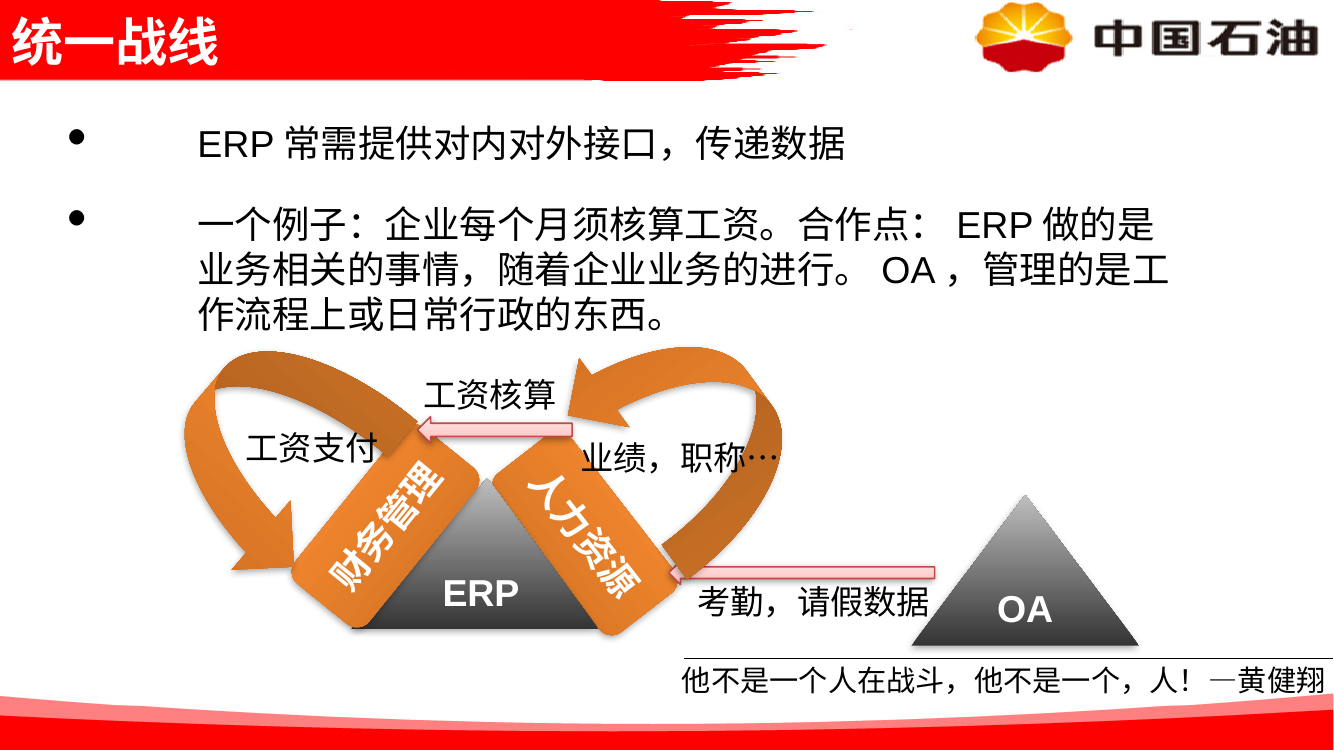

# 统一战线
ERP常需提供对内对外接口，传递数据
一个例子：企业每个月须核算工资。合作点：ERP做的是业务相关的事情，随着企业业务的进行。OA，管理的是工作流程上或日常行政的东西。

工资核算

工资支付
业绩，职称…
ERP
财务管理
人力资源
OA

考勤，请假数据
他不是一个人在战斗，他不是一个，人！—黄健翔